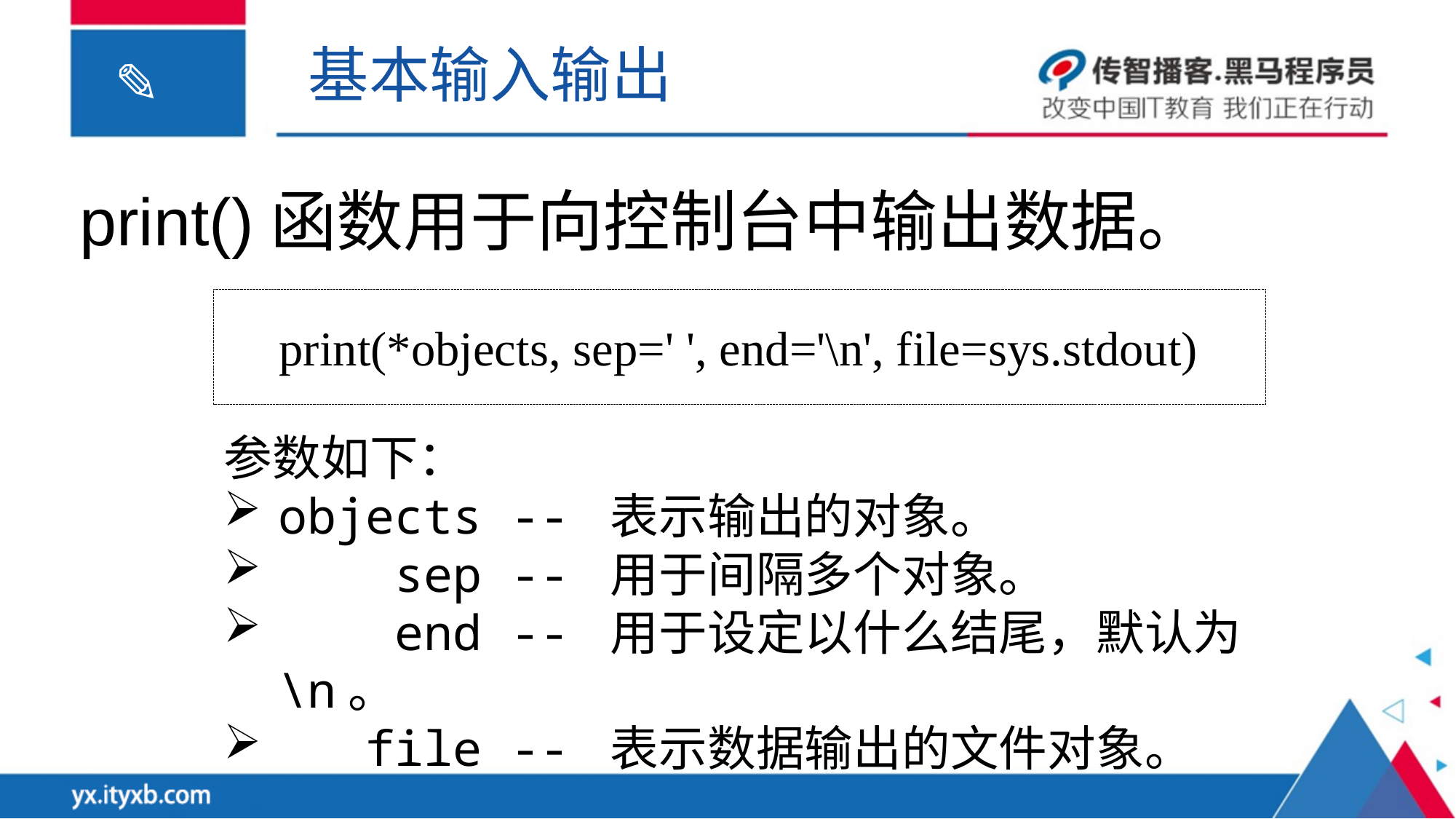

基本输入输出
print()函数用于向控制台中输出数据。

print(*objects, sep=' ', end='\n', file=sys.stdout)
参数如下：
objects -- 表示输出的对象。
    sep -- 用于间隔多个对象。
    end -- 用于设定以什么结尾，默认为\n。
   file -- 表示数据输出的文件对象。